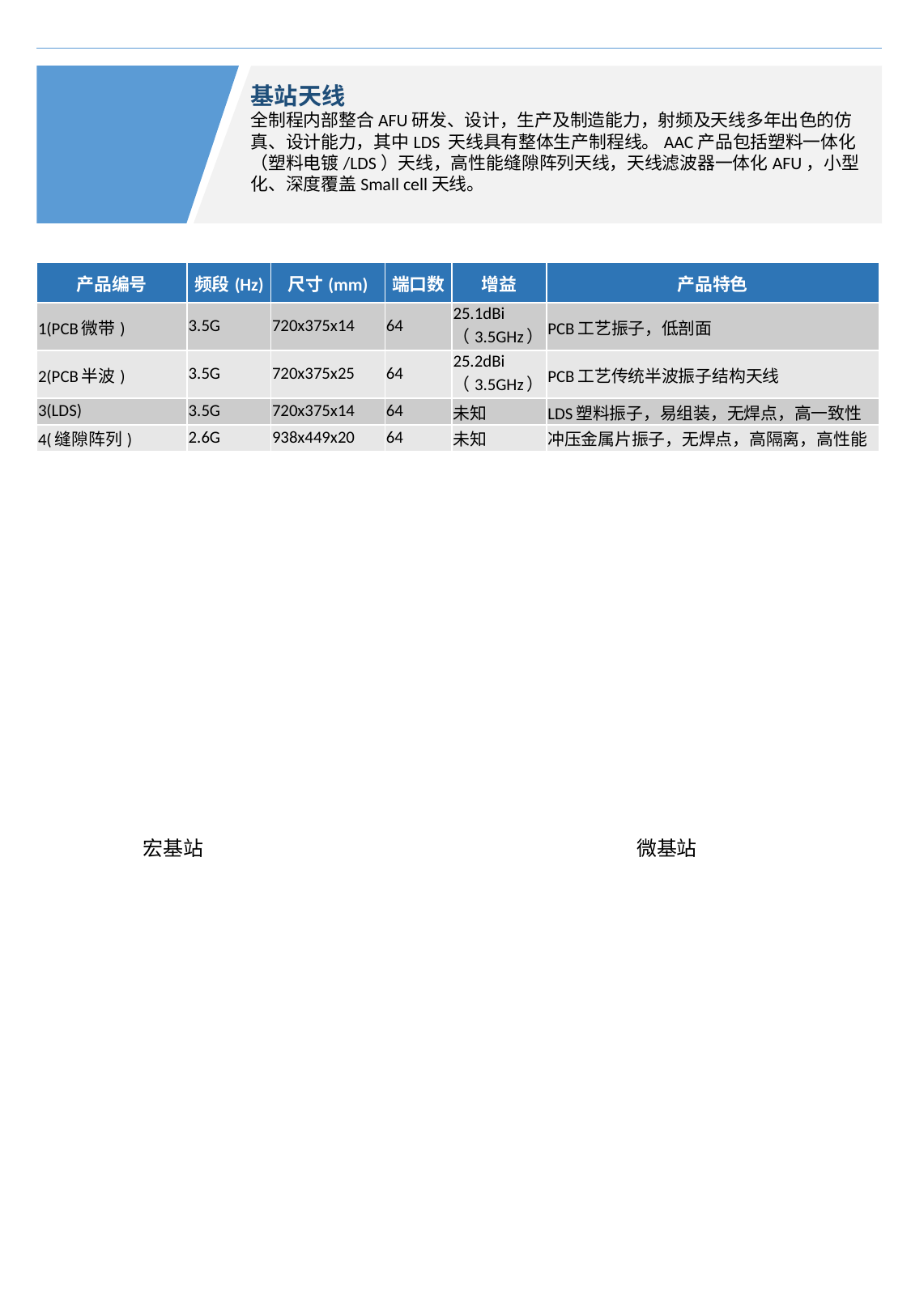

基站天线
全制程内部整合AFU研发、设计，生产及制造能力，射频及天线多年出色的仿真、设计能力，其中LDS 天线具有整体生产制程线。AAC产品包括塑料一体化（塑料电镀/LDS）天线，高性能缝隙阵列天线，天线滤波器一体化AFU，小型化、深度覆盖Small cell天线。
| 产品编号 | 频段(Hz) | 尺寸(mm) | 端口数 | 增益 | 产品特色 |
| --- | --- | --- | --- | --- | --- |
| 1(PCB微带) | 3.5G | 720x375x14 | 64 | 25.1dBi （3.5GHz） | PCB工艺振子，低剖面 |
| 2(PCB半波) | 3.5G | 720x375x25 | 64 | 25.2dBi （3.5GHz） | PCB工艺传统半波振子结构天线 |
| 3(LDS) | 3.5G | 720x375x14 | 64 | 未知 | LDS塑料振子，易组装，无焊点，高一致性 |
| 4(缝隙阵列) | 2.6G | 938x449x20 | 64 | 未知 | 冲压金属片振子，无焊点，高隔离，高性能 |
微基站
宏基站